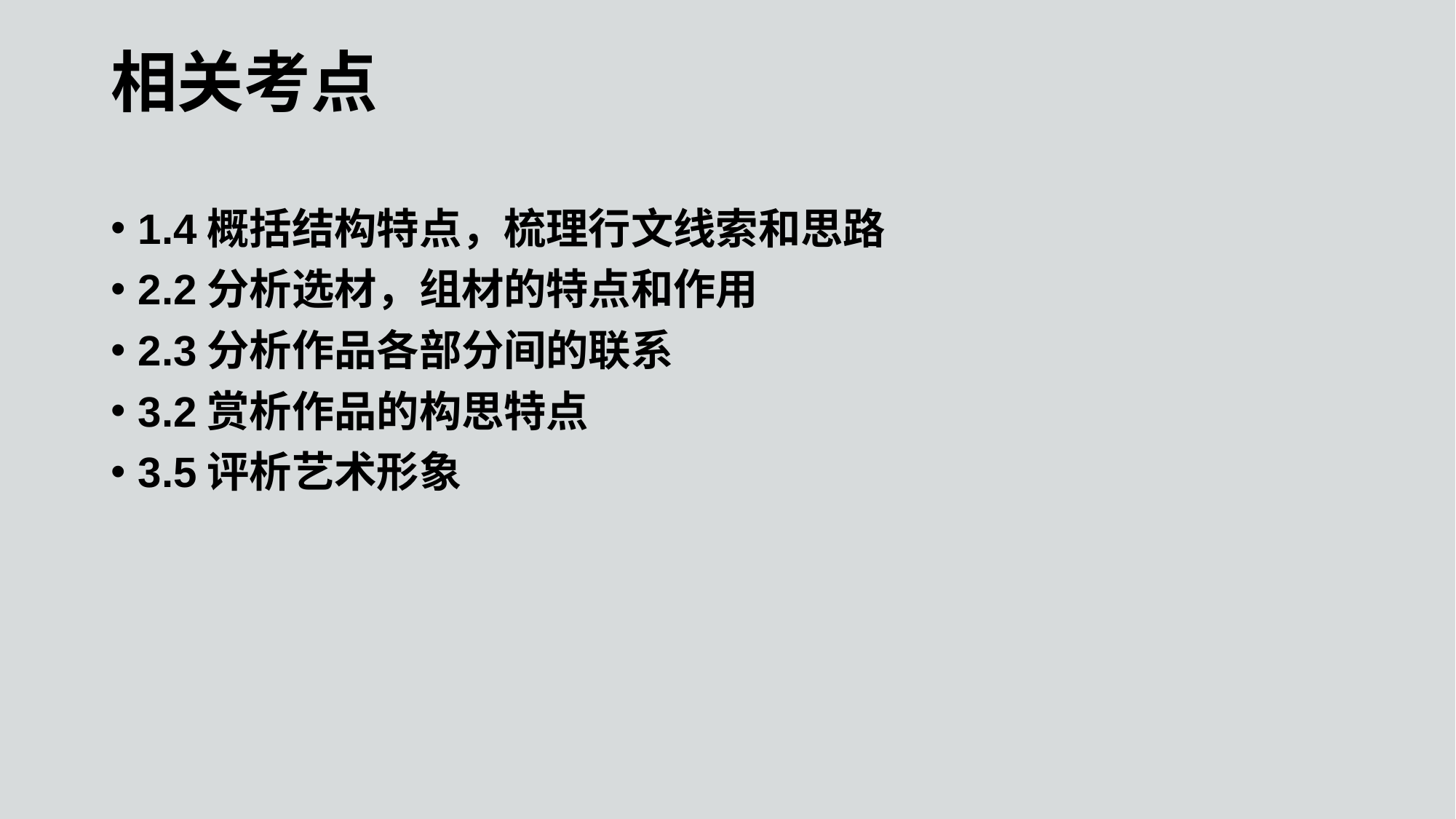

相关考点
1.4概括结构特点，梳理行文线索和思路
2.2分析选材，组材的特点和作用
2.3分析作品各部分间的联系
3.2赏析作品的构思特点
3.5评析艺术形象